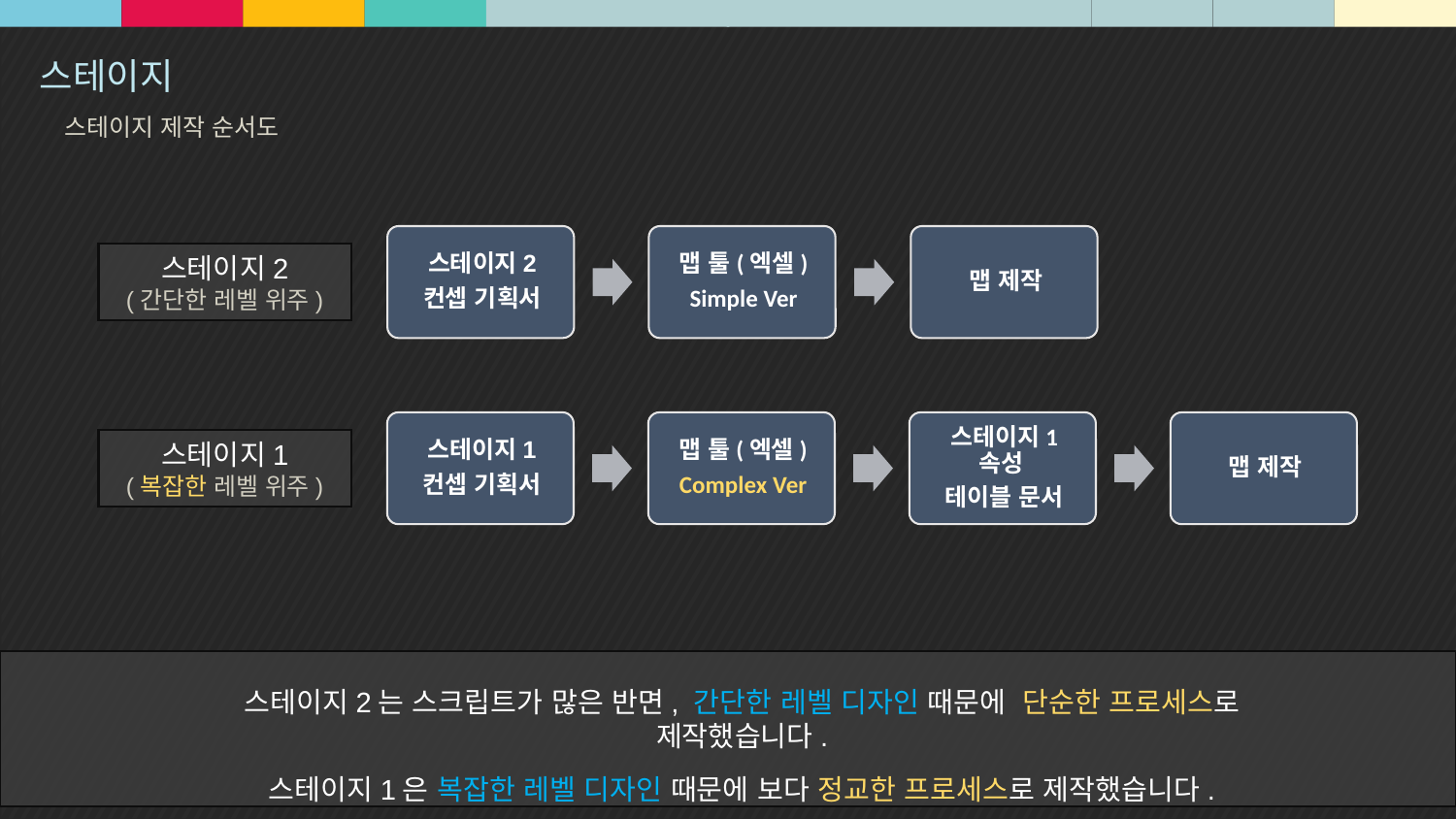

스테이지 제작 순서도
스테이지2
컨셉 기획서

맵 툴(엑셀)
Simple Ver

맵 제작
스테이지2
(간단한 레벨 위주)
스테이지1
컨셉 기획서

맵 툴(엑셀)
Complex Ver

스테이지1 속성
테이블 문서

맵 제작
스테이지1
(복잡한 레벨 위주)

스테이지2는 스크립트가 많은 반면, 간단한 레벨 디자인 때문에  단순한 프로세스로 제작했습니다.

스테이지1은 복잡한 레벨 디자인 때문에 보다 정교한 프로세스로 제작했습니다.